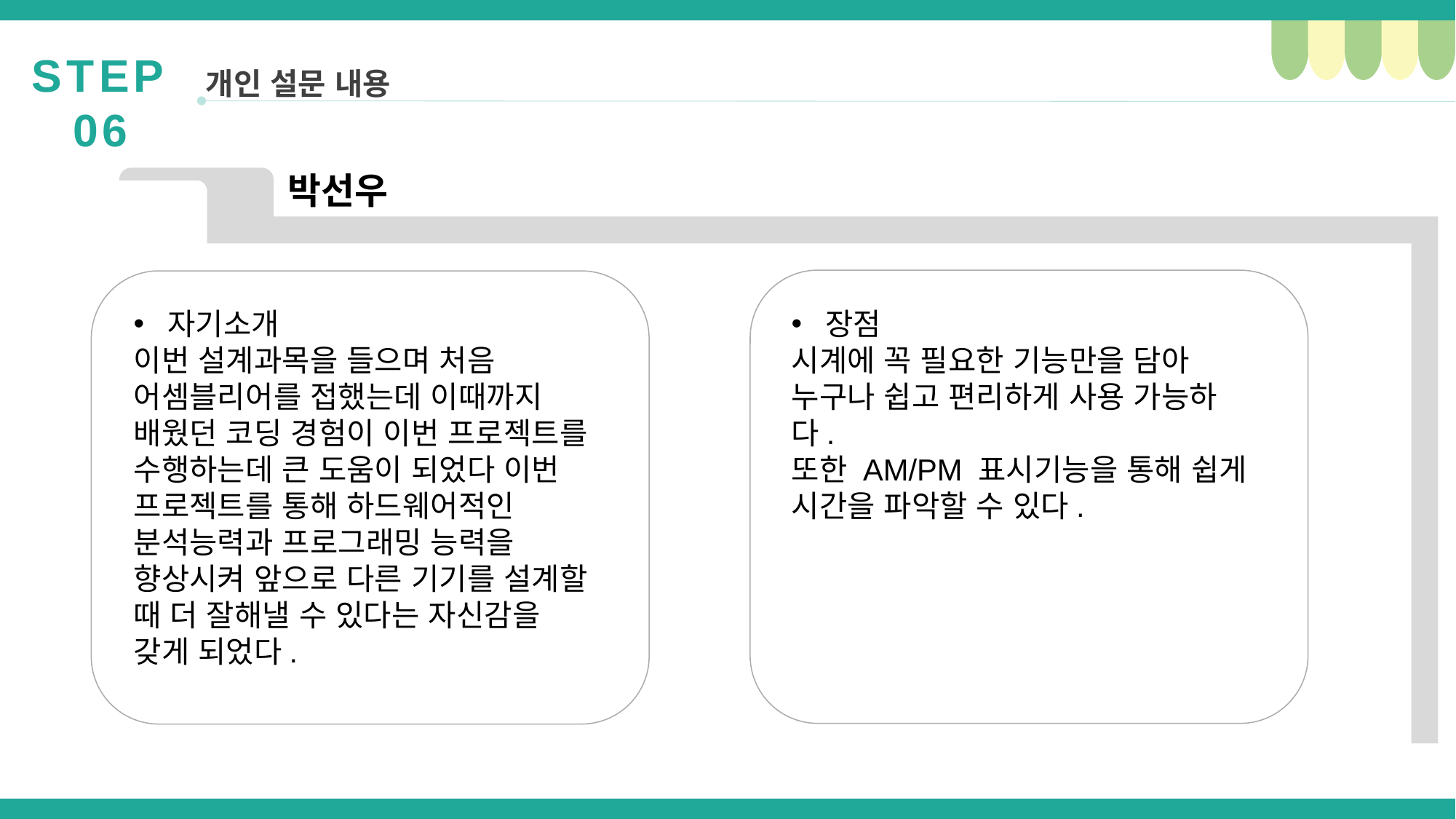

STEP 06
개인 설문 내용
박선우

자기소개
이번 설계과목을 들으며 처음 어셈블리어를 접했는데 이때까지 배웠던 코딩 경험이 이번 프로젝트를 수행하는데 큰 도움이 되었다 이번 프로젝트를 통해 하드웨어적인 분석능력과 프로그래밍 능력을 향상시켜 앞으로 다른 기기를 설계할 때 더 잘해낼 수 있다는 자신감을 갖게 되었다.
장점
시계에 꼭 필요한 기능만을 담아 누구나 쉽고 편리하게 사용 가능하다.
또한 AM/PM 표시기능을 통해 쉽게 시간을 파악할 수 있다.